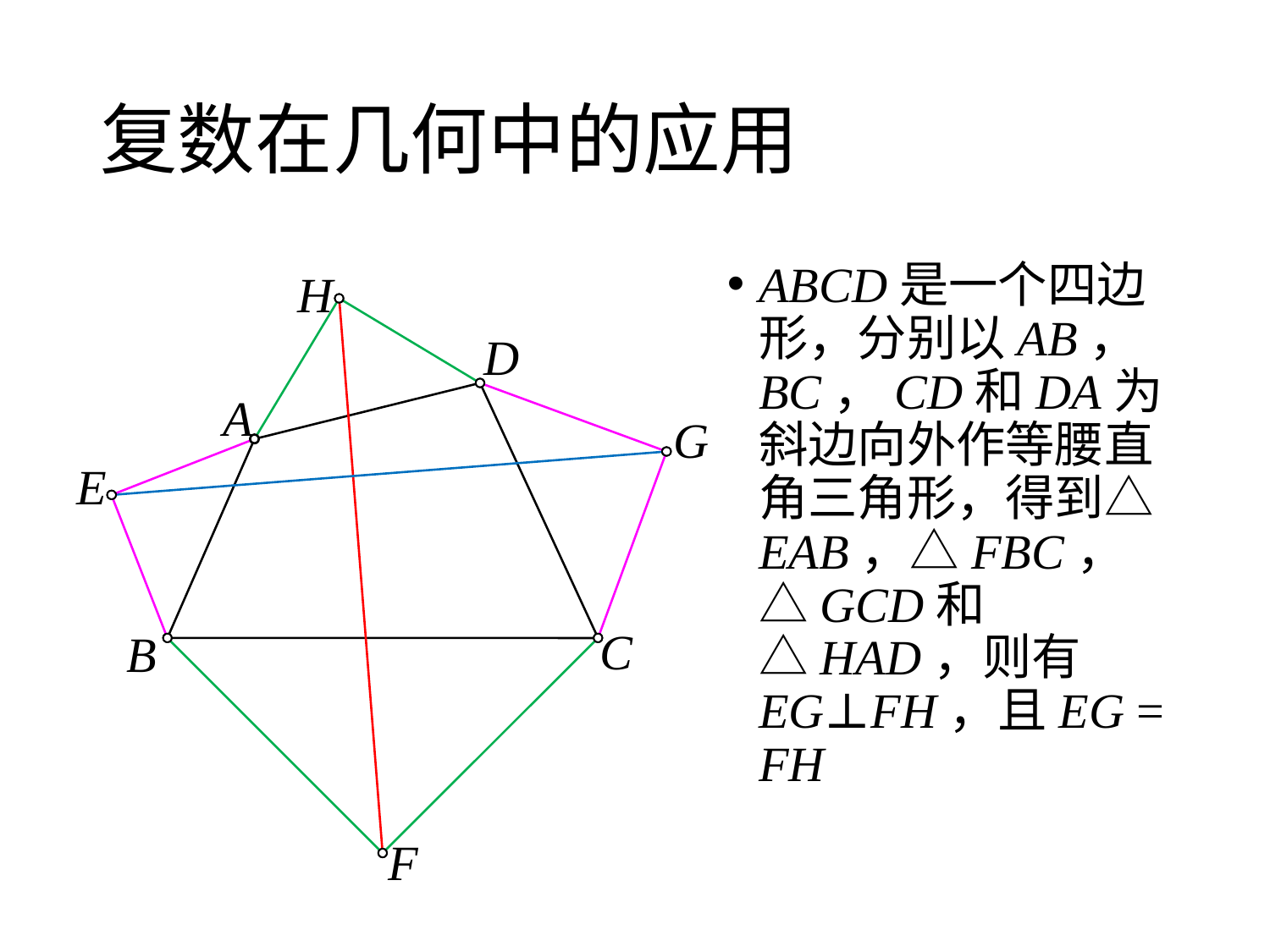

# 复数在几何中的应用
ABCD是一个四边形，分别以AB，BC，CD和DA为斜边向外作等腰直角三角形，得到△EAB，△FBC，△GCD和△HAD，则有EG⊥FH，且EG = FH
H

D
A
G
E
C
B
F